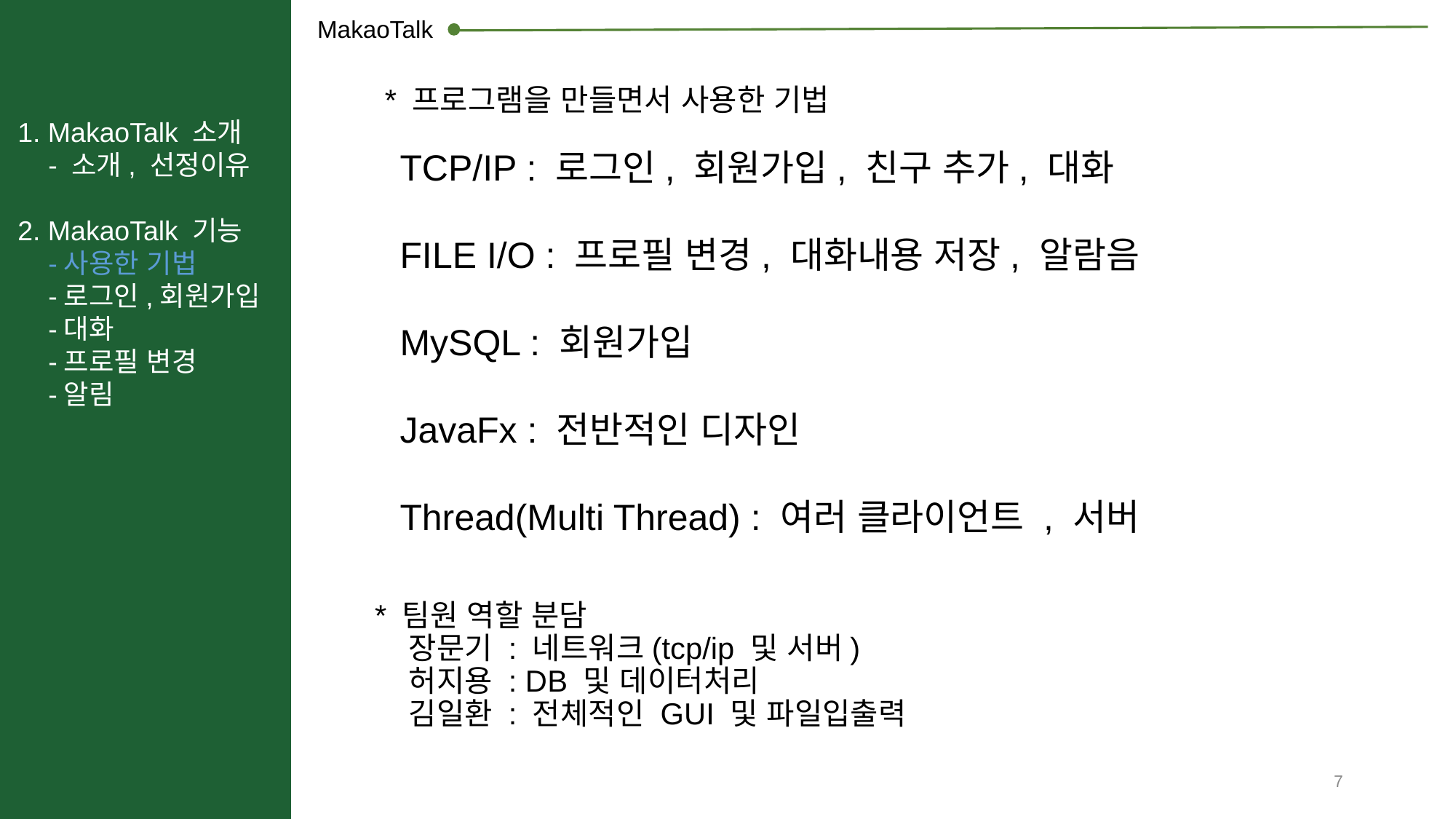

MakaoTalk

# * 프로그램을 만들면서 사용한 기법
1. MakaoTalk 소개
    - 소개, 선정이유

2. MakaoTalk 기능
    -사용한 기법
    -로그인,회원가입
    -대화
    -프로필 변경
    -알림
TCP/IP : 로그인, 회원가입, 친구 추가, 대화

FILE I/O : 프로필 변경, 대화내용 저장, 알람음

MySQL : 회원가입

JavaFx : 전반적인 디자인

Thread(Multi Thread) : 여러 클라이언트 , 서버
     * 팀원 역할 분담
        장문기 : 네트워크(tcp/ip 및 서버)
        허지용 : DB 및 데이터처리
        김일환 : 전체적인 GUI 및 파일입출력
7